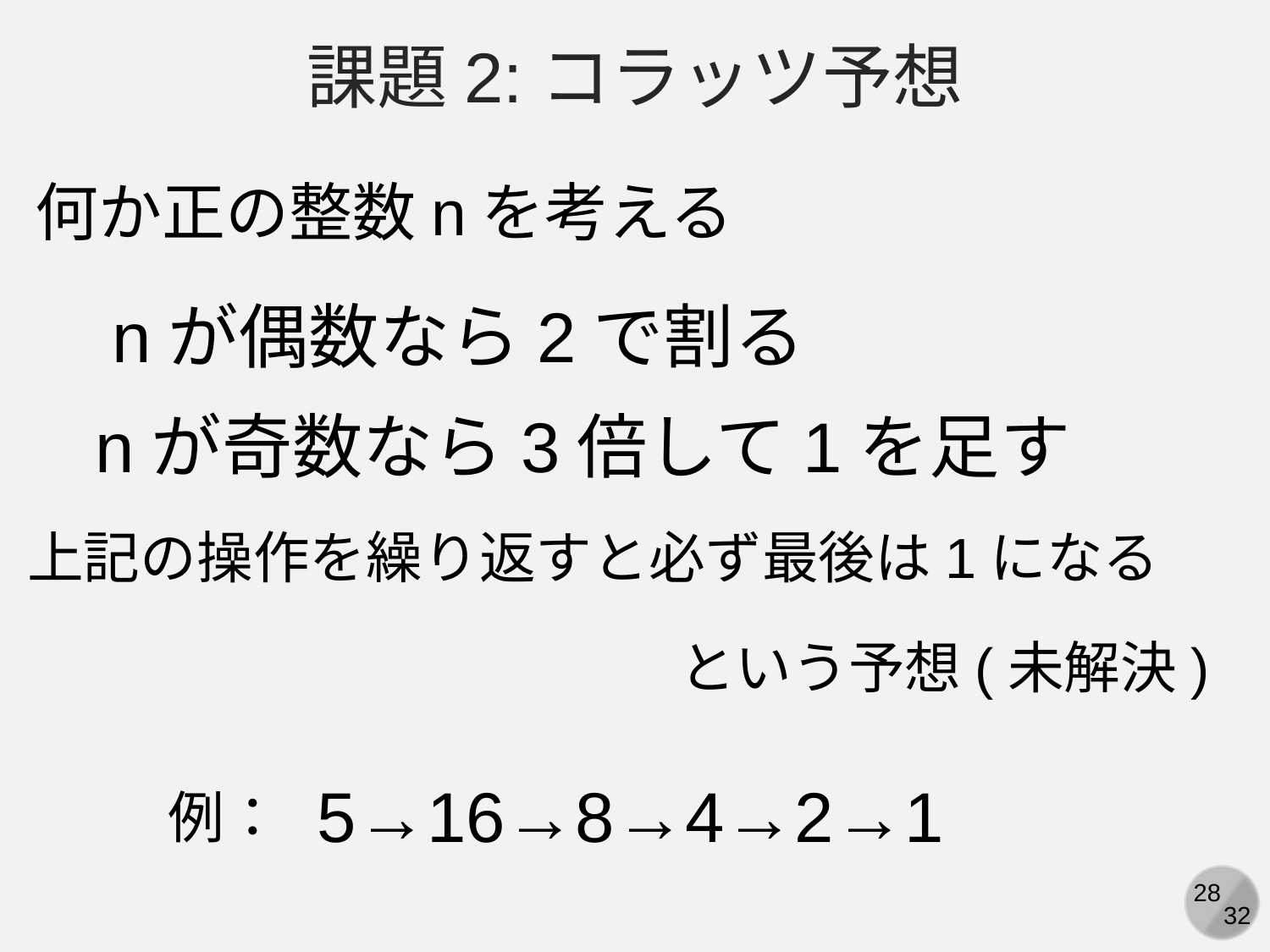

課題2:コラッツ予想
何か正の整数nを考える
nが偶数なら2で割る
nが奇数なら3倍して1を足す
上記の操作を繰り返すと必ず最後は1になる
という予想(未解決)
5→16→8→4→2→1
例：